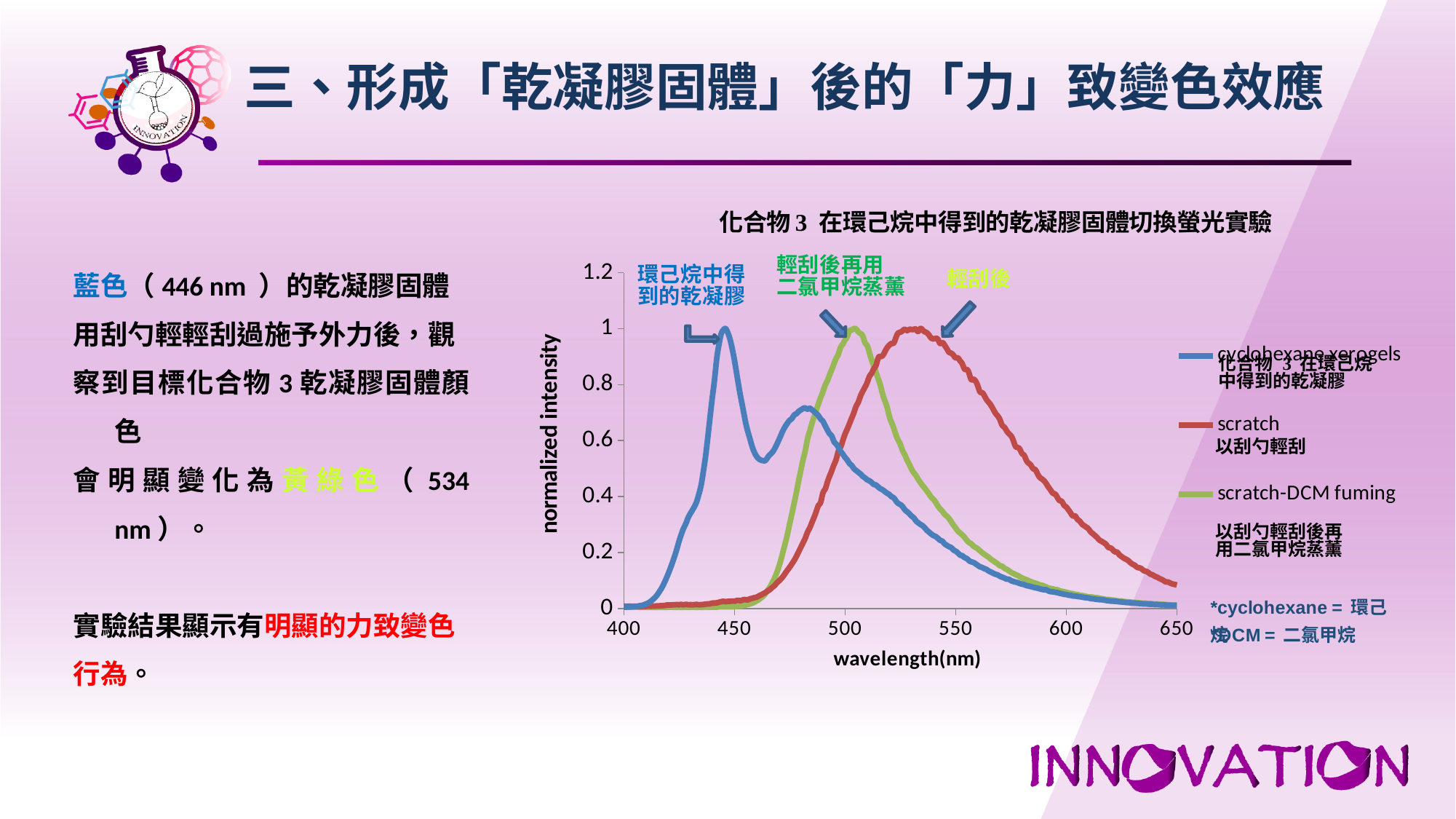

三、形成「乾凝膠固體」後的「力」致變色效應

### Chart

| Category |  |  |  |
|---|---|---|---|
藍色（446 nm ）的乾凝膠固體
用刮勺輕輕刮過施予外力後，觀
察到目標化合物3乾凝膠固體顏色
會明顯變化為黃綠色（534 nm）。

實驗結果顯示有明顯的力致變色
行為。